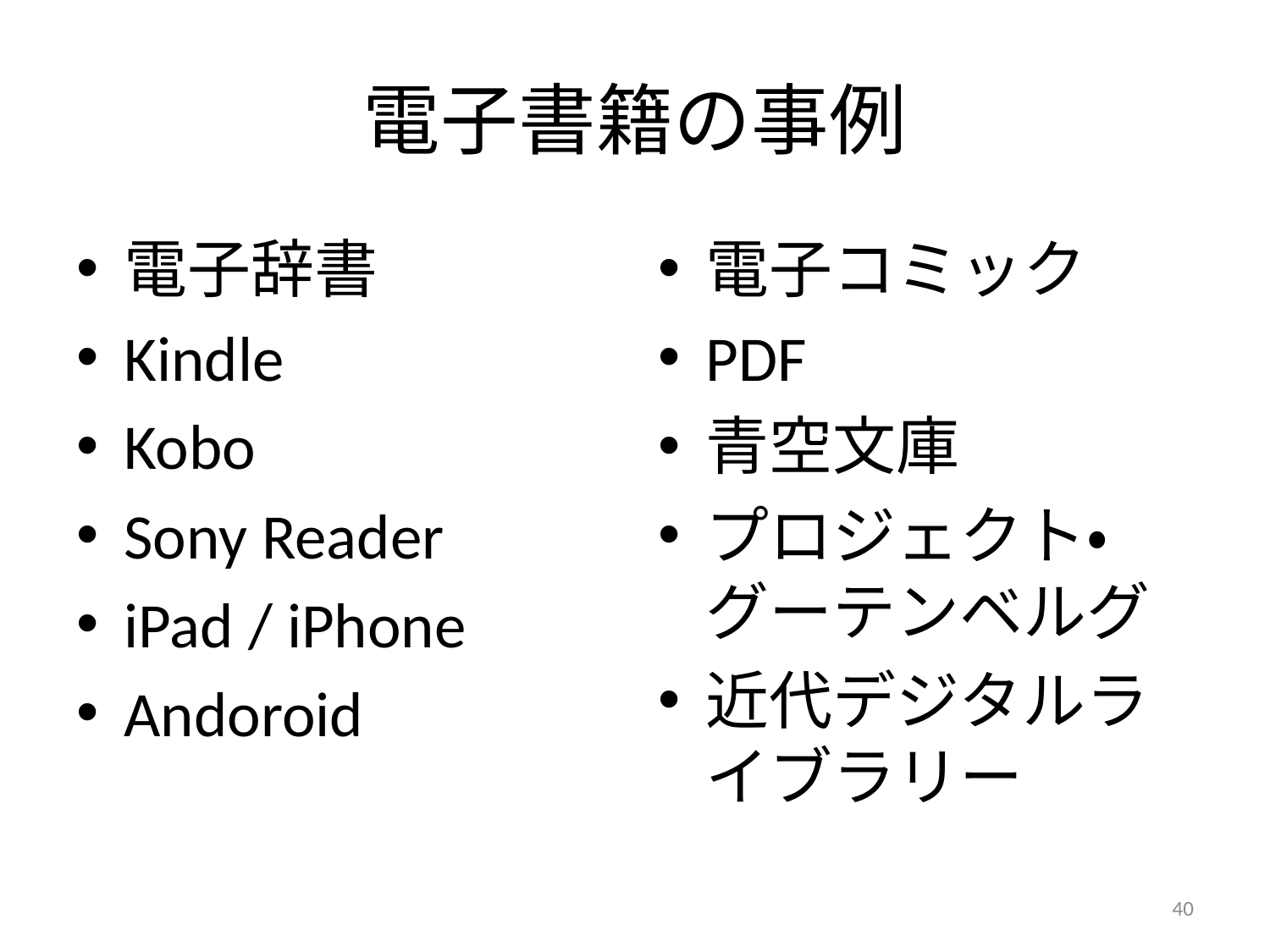

# 電子書籍の事例
電子辞書
Kindle
Kobo
Sony Reader
iPad / iPhone
Andoroid
電子コミック
PDF
青空文庫
プロジェクト・グーテンベルグ
近代デジタルライブラリー

40